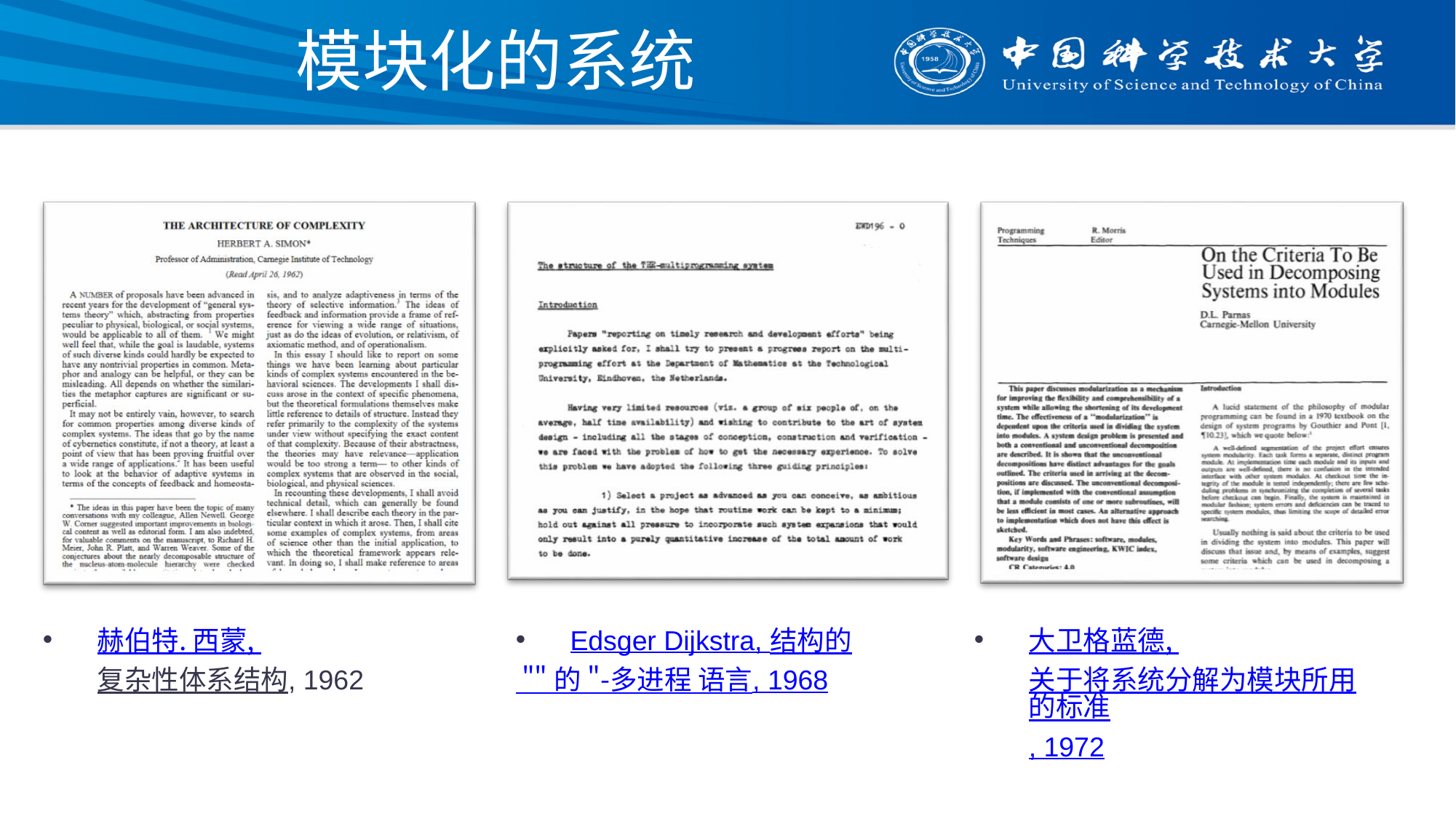

# 模块化的系统

赫伯特. 西蒙, 复杂性体系结构, 1962
Edsger Dijkstra, 结构的
 "" 的 "-多进程 语言, 1968
大卫格蓝德, 关于将系统分解为模块所用的标准, 1972